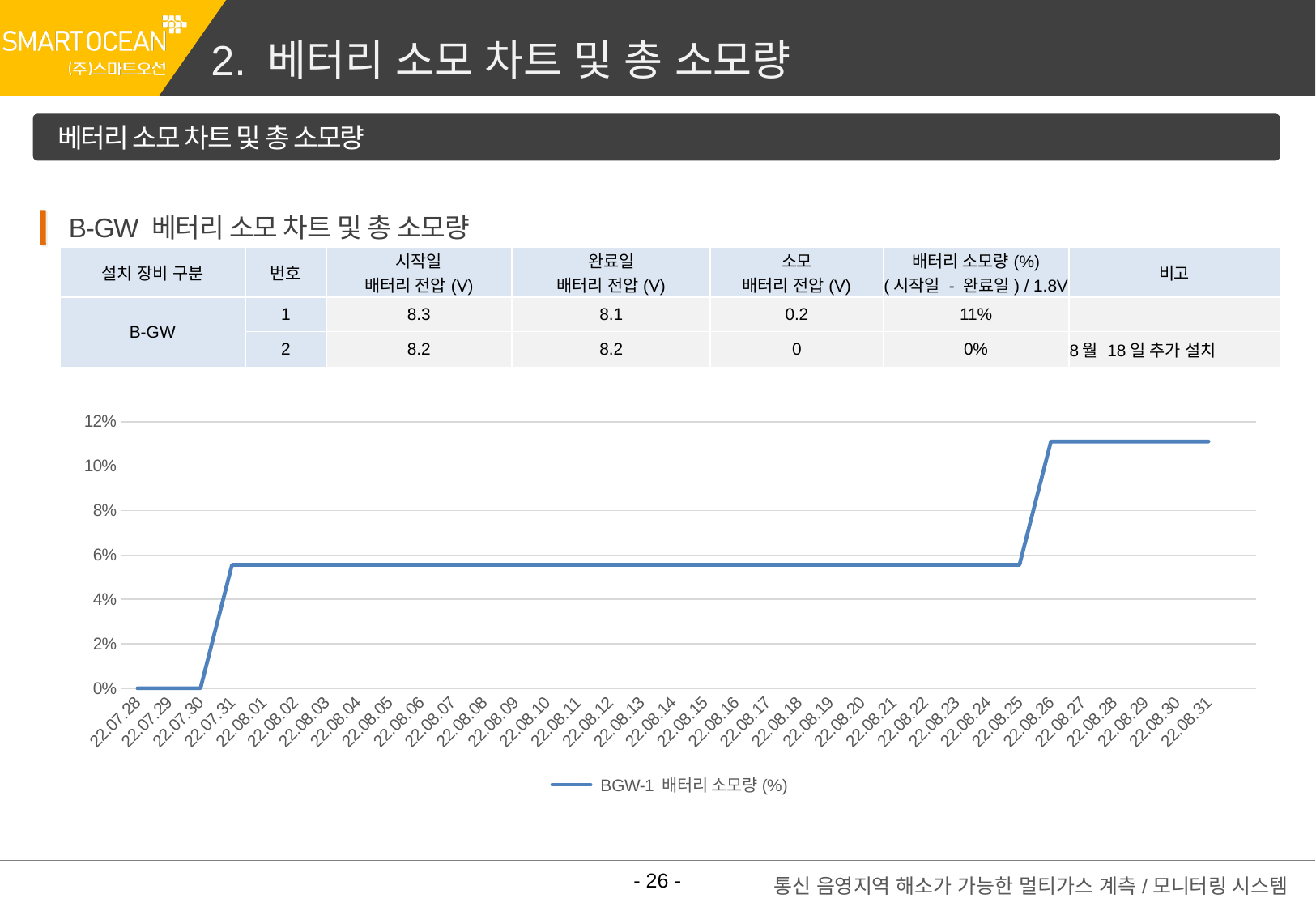

2. 베터리 소모 차트 및 총 소모량
베터리 소모 차트 및 총 소모량
B-GW 베터리 소모 차트 및 총 소모량

| 설치 장비 구분 | 번호 | 시작일 배터리 전압(V) | 완료일 배터리 전압(V) | 소모 배터리 전압(V) | 배터리 소모량(%) (시작일 - 완료일) / 1.8V | 비고 |
| --- | --- | --- | --- | --- | --- | --- |
| B-GW | 1 | 8.3 | 8.1 | 0.2 | 11% |  |
|  | 2 | 8.2 | 8.2 | 0 | 0% | 8월 18일 추가 설치 |

### Chart

| Category |  BGW-1 배터리 소모량(%) |
|---|---|
| 22.07.28 | 0.0 |
| 22.07.29 | 0.0 |
| 22.07.30 | 0.0 |
| 22.07.31 | 0.055555555555556344 |
| 22.08.01 | 0.055555555555556344 |
| 22.08.02 | 0.055555555555556344 |
| 22.08.03 | 0.055555555555556344 |
| 22.08.04 | 0.055555555555556344 |
| 22.08.05 | 0.055555555555556344 |
| 22.08.06 | 0.055555555555556344 |
| 22.08.07 | 0.055555555555556344 |
| 22.08.08 | 0.055555555555556344 |
| 22.08.09 | 0.055555555555556344 |
| 22.08.10 | 0.055555555555556344 |
| 22.08.11 | 0.055555555555556344 |
| 22.08.12 | 0.055555555555556344 |
| 22.08.13 | 0.055555555555556344 |
| 22.08.14 | 0.055555555555556344 |
| 22.08.15 | 0.055555555555556344 |
| 22.08.16 | 0.055555555555556344 |
| 22.08.17 | 0.055555555555556344 |
| 22.08.18 | 0.055555555555556344 |
| 22.08.19 | 0.055555555555556344 |
| 22.08.20 | 0.055555555555556344 |
| 22.08.21 | 0.055555555555556344 |
| 22.08.22 | 0.055555555555556344 |
| 22.08.23 | 0.055555555555556344 |
| 22.08.24 | 0.055555555555556344 |
| 22.08.25 | 0.055555555555556344 |
| 22.08.26 | 0.1111111111111117 |
| 22.08.27 | 0.1111111111111117 |
| 22.08.28 | 0.1111111111111117 |
| 22.08.29 | 0.1111111111111117 |
| 22.08.30 | 0.1111111111111117 |
| 22.08.31 | 0.1111111111111117 |